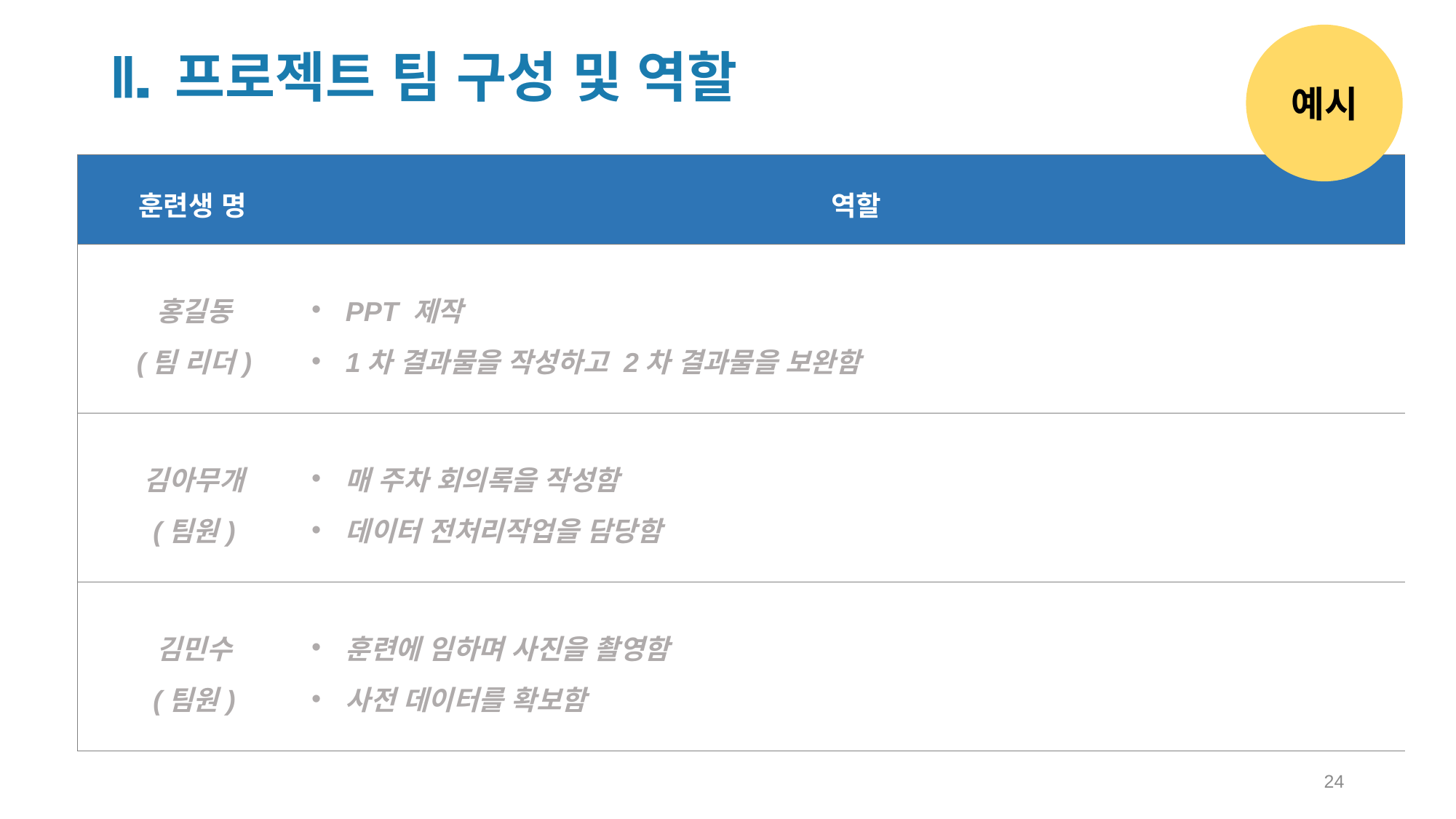

예시
Ⅱ. 프로젝트 팀 구성 및 역할
| 훈련생 명 | 역할 |
| --- | --- |
| 홍길동 (팀 리더) | PPT 제작 1차 결과물을 작성하고 2차 결과물을 보완함 |
| 김아무개 (팀원) | 매 주차 회의록을 작성함 데이터 전처리작업을 담당함 |
| 김민수 (팀원) | 훈련에 임하며 사진을 촬영함 사전 데이터를 확보함 |
24